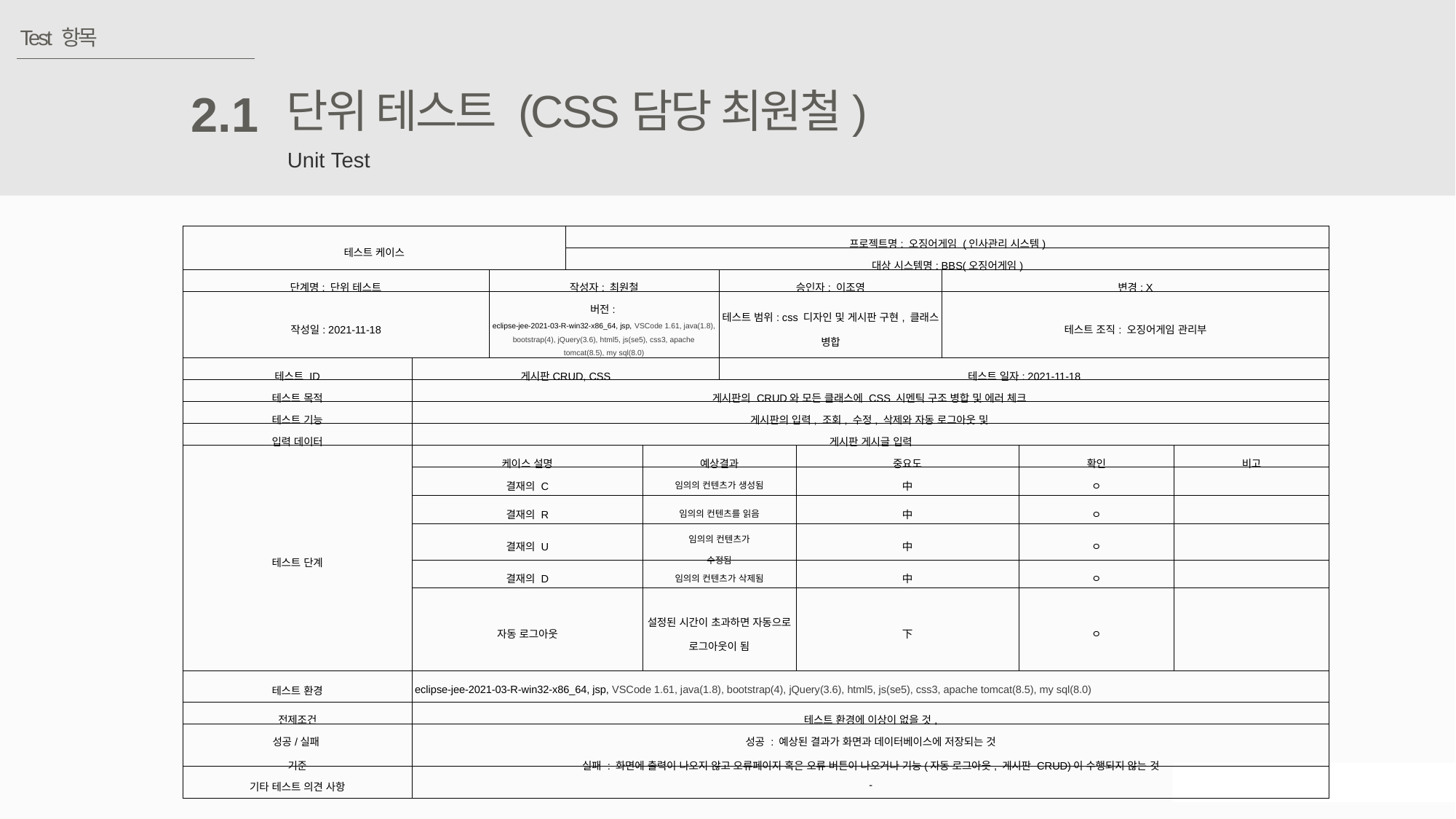

Test 항목
단위 테스트 (CSS담당 최원철)
2.1
Unit Test
| 테스트 케이스 |  |  | 프로젝트명: 오징어게임 (인사관리 시스템) |  |  |  |  |  |  |
| --- | --- | --- | --- | --- | --- | --- | --- | --- | --- |
|  |  |  | 대상 시스템명: BBS(오징어게임) |  |  |  |  |  |  |
| 단계명: 단위 테스트 |  | 작성자: 최원철 |  |  | 승인자: 이조영 |  | 변경: X |  |  |
| 작성일: 2021-11-18 |  | 버전: eclipse-jee-2021-03-R-win32-x86\_64, jsp, VSCode 1.61, java(1.8), bootstrap(4), jQuery(3.6), html5, js(se5), css3, apache tomcat(8.5), my sql(8.0) |  |  | 테스트 범위: css 디자인 및 게시판 구현, 클래스 병합 |  | 테스트 조직: 오징어게임 관리부 |  |  |
| 테스트 ID | 게시판CRUD, CSS |  |  |  | 테스트 일자: 2021-11-18 |  |  |  |  |
| 테스트 목적 | 게시판의 CRUD와 모든 클래스에 CSS 시멘틱 구조 병합 및 에러 체크 |  |  |  |  |  |  |  |  |
| 테스트 기능 | 게시판의 입력, 조회, 수정, 삭제와 자동 로그아웃 및 |  |  |  |  |  |  |  |  |
| 입력 데이터 | 게시판 게시글 입력 |  |  |  |  |  |  |  |  |
| 테스트 단계 | 케이스 설명 |  |  | 예상결과 |  | 중요도 |  | 확인 | 비고 |
|  | 결재의 C |  |  | 임의의 컨텐츠가 생성됨 |  | 中 |  | ㅇ |  |
|  | 결재의 R |  |  | 임의의 컨텐츠를 읽음 |  | 中 |  | ㅇ |  |
|  | 결재의 U |  |  | 임의의 컨텐츠가 수정됨 |  | 中 |  | ㅇ |  |
|  | 결재의 D |  |  | 임의의 컨텐츠가 삭제됨 |  | 中 |  | ㅇ |  |
|  | 자동 로그아웃 |  |  | 설정된 시간이 초과하면 자동으로 로그아웃이 됨 |  | 下 |  | ㅇ |  |
| 테스트 환경 | eclipse-jee-2021-03-R-win32-x86\_64, jsp, VSCode 1.61, java(1.8), bootstrap(4), jQuery(3.6), html5, js(se5), css3, apache tomcat(8.5), my sql(8.0) |  |  |  |  |  |  |  |  |
| 전제조건 | 테스트 환경에 이상이 없을 것, |  |  |  |  |  |  |  |  |
| 성공/실패 기준 | 성공 : 예상된 결과가 화면과 데이터베이스에 저장되는 것 실패 : 화면에 출력이 나오지 않고 오류페이지 혹은 오류 버튼이 나오거나 기능(자동 로그아웃, 게시판 CRUD)이 수행되지 않는 것 |  |  |  |  |  |  |  |  |
| 기타 테스트 의견 사항 | - |  |  |  |  |  |  |  |  |